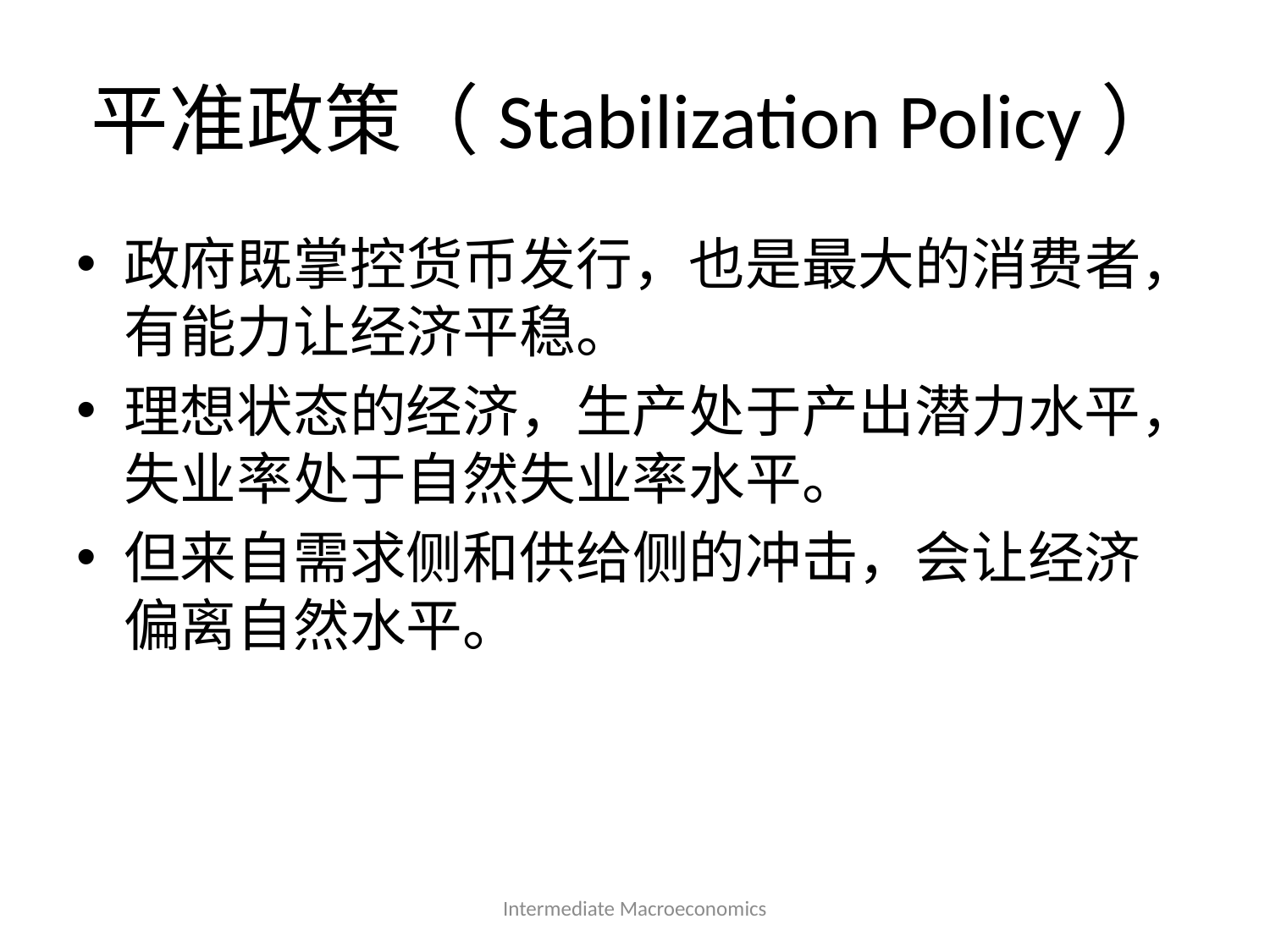

# 平准政策（Stabilization Policy）
政府既掌控货币发行，也是最大的消费者，有能力让经济平稳。
理想状态的经济，生产处于产出潜力水平，失业率处于自然失业率水平。
但来自需求侧和供给侧的冲击，会让经济偏离自然水平。
Intermediate Macroeconomics